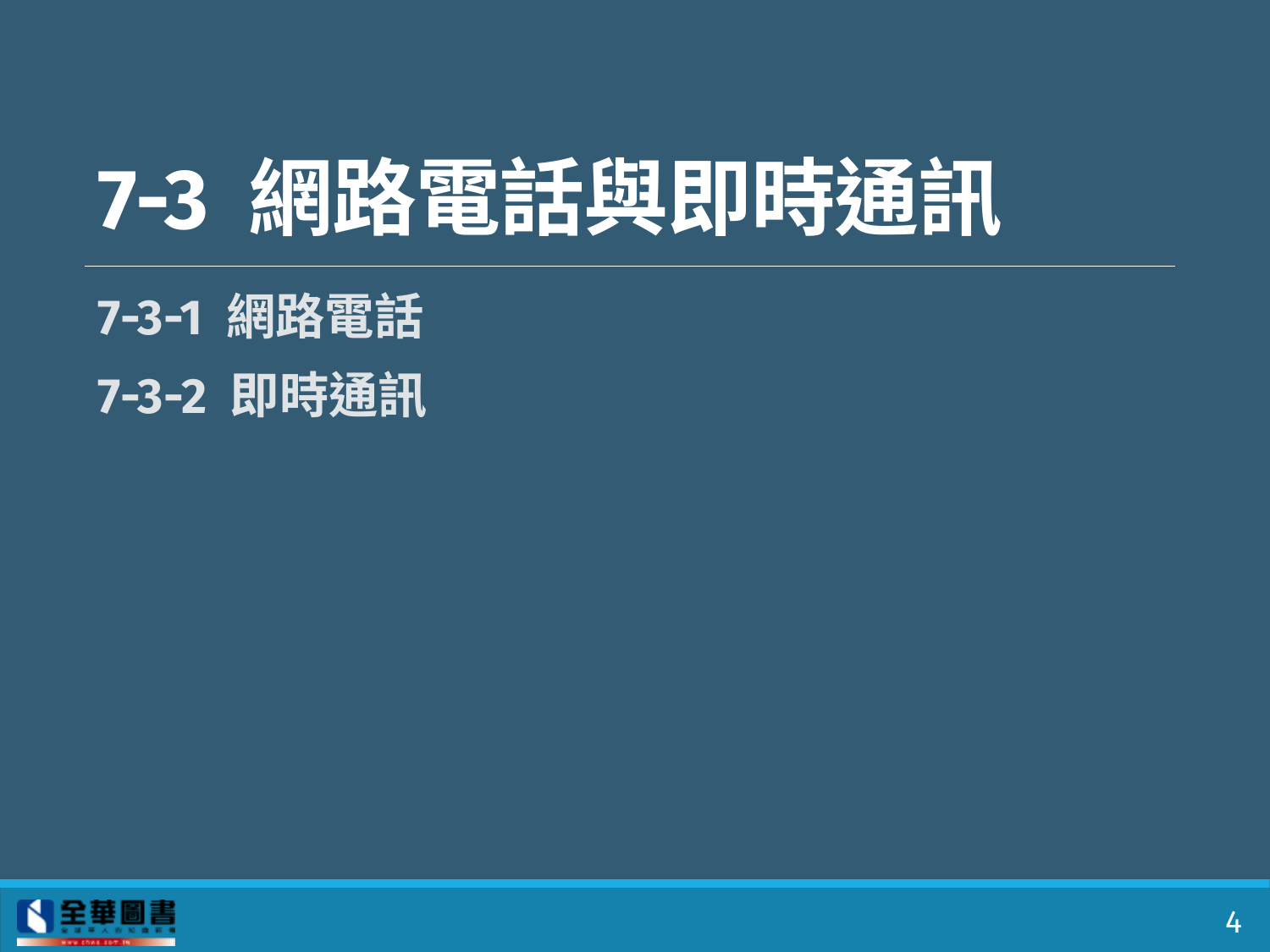

# 7-3 網路電話與即時通訊
7-3-1 網路電話
7-3-2 即時通訊

4